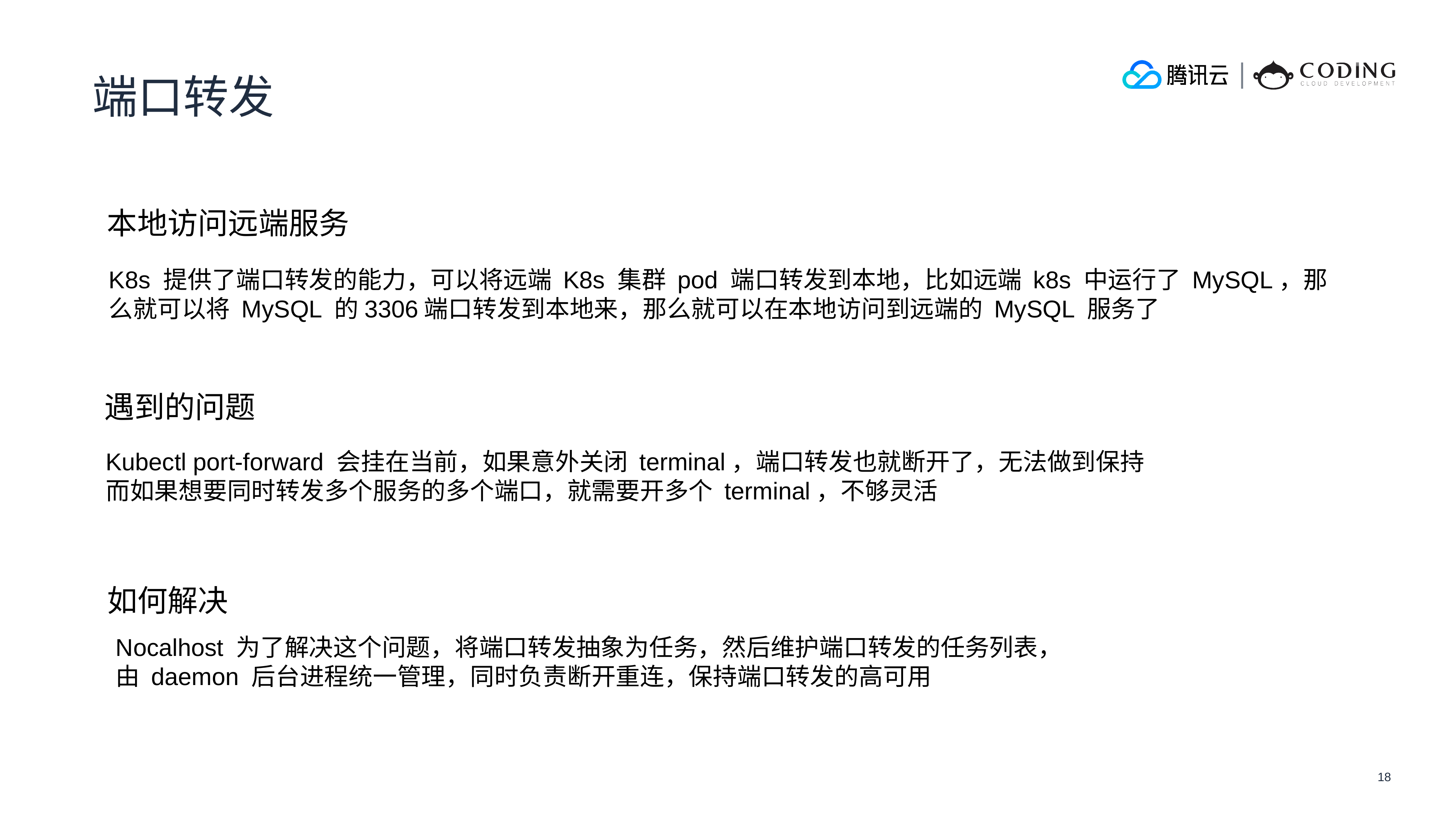

端口转发
本地访问远端服务
K8s 提供了端口转发的能力，可以将远端 K8s 集群 pod 端口转发到本地，比如远端 k8s 中运行了 MySQL，那么就可以将 MySQL 的3306端口转发到本地来，那么就可以在本地访问到远端的 MySQL 服务了
遇到的问题
Kubectl port-forward 会挂在当前，如果意外关闭 terminal，端口转发也就断开了，无法做到保持
而如果想要同时转发多个服务的多个端口，就需要开多个 terminal，不够灵活
如何解决
Nocalhost 为了解决这个问题，将端口转发抽象为任务，然后维护端口转发的任务列表，
由 daemon 后台进程统一管理，同时负责断开重连，保持端口转发的高可用
18